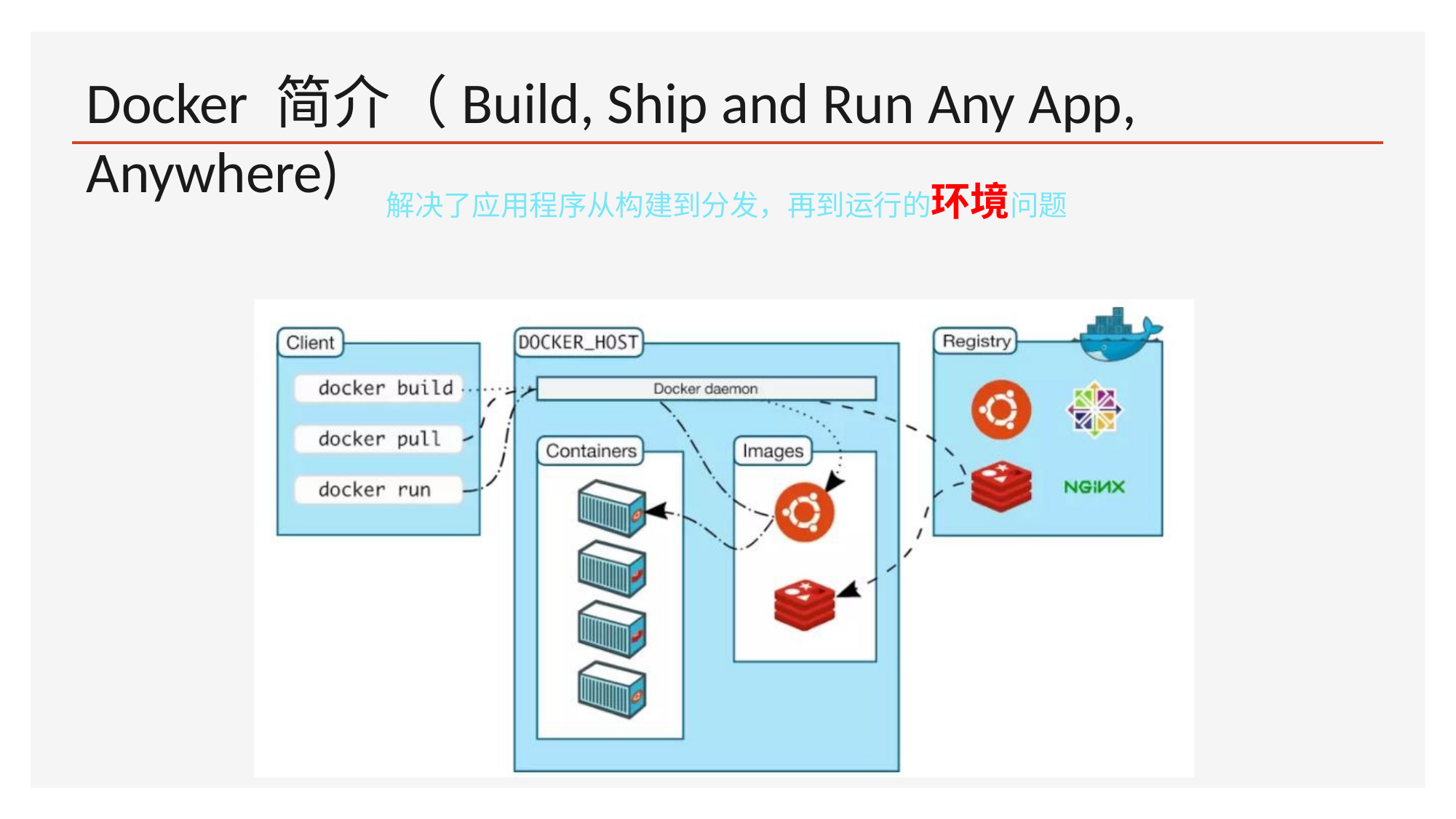

Docker 简介（Build, Ship and Run Any App, Anywhere)
解决了应用程序从构建到分发，再到运行的环境问题